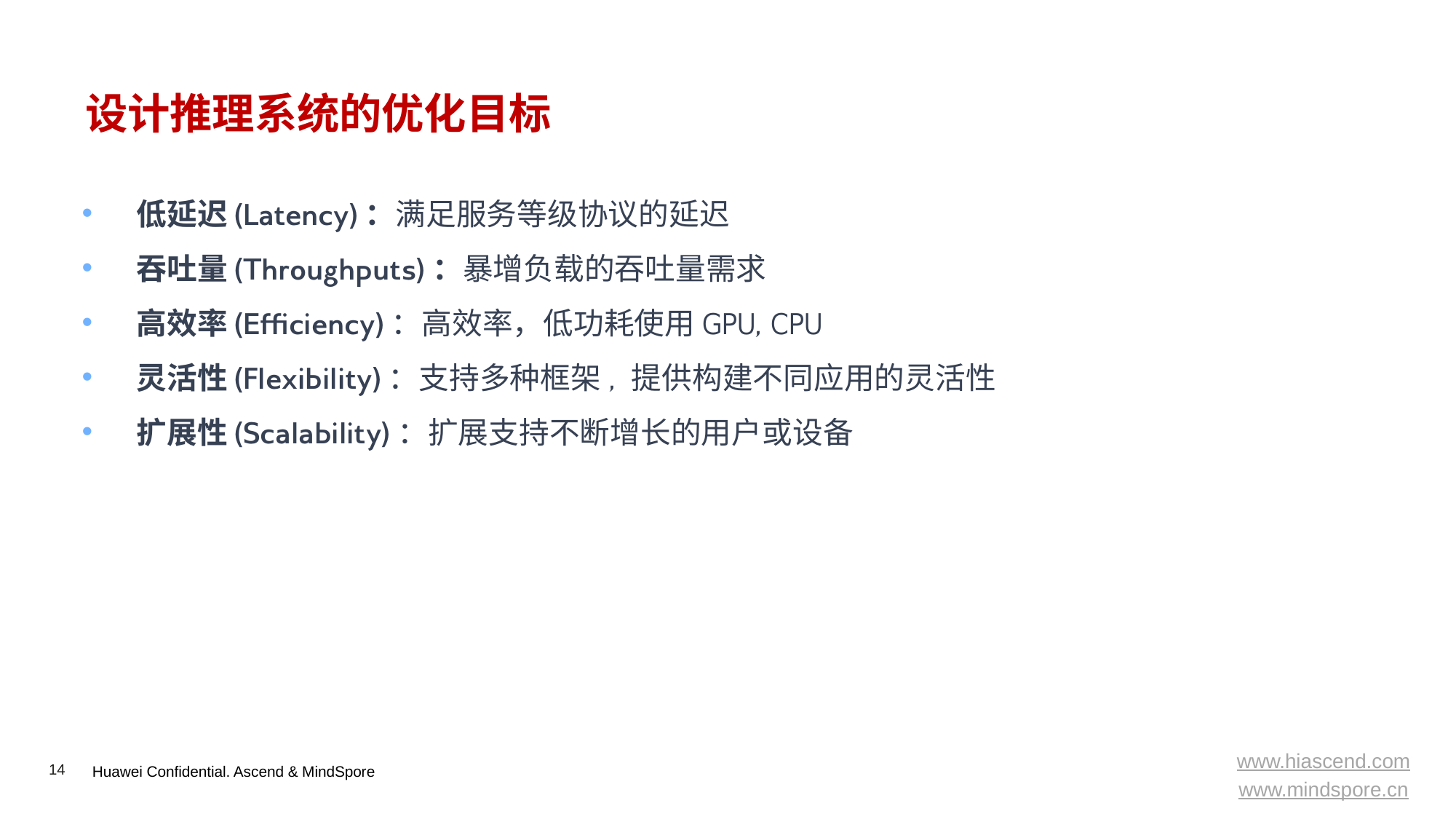

# 设计推理系统的优化目标
低延迟(Latency)：满足服务等级协议的延迟
吞吐量(Throughputs)：暴增负载的吞吐量需求
高效率(Efficiency)：高效率，低功耗使用GPU, CPU
灵活性(Flexibility)：支持多种框架, 提供构建不同应用的灵活性
扩展性(Scalability)：扩展支持不断增长的用户或设备